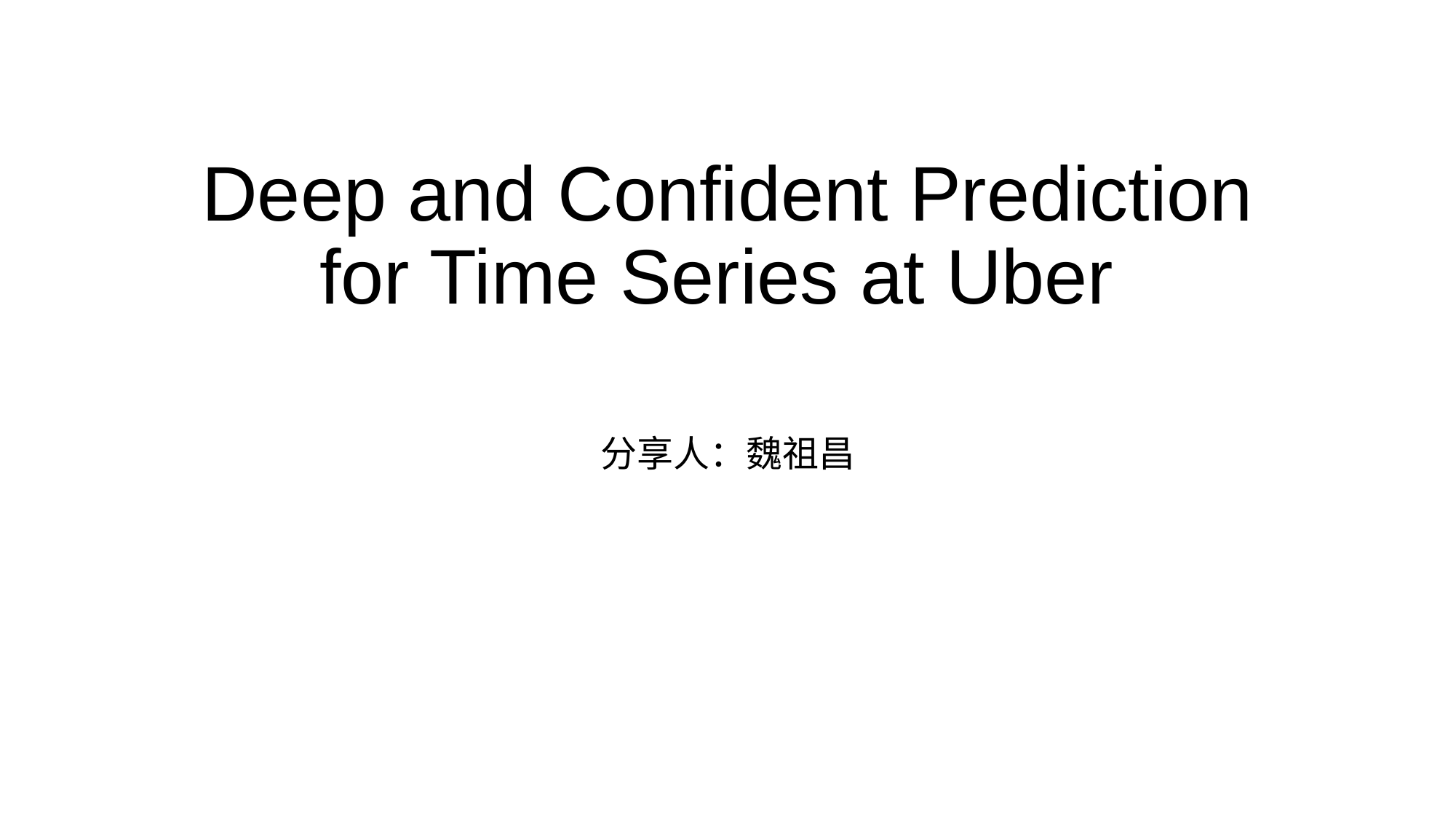

# Deep and Confident Prediction for Time Series at Uber
分享人：魏祖昌